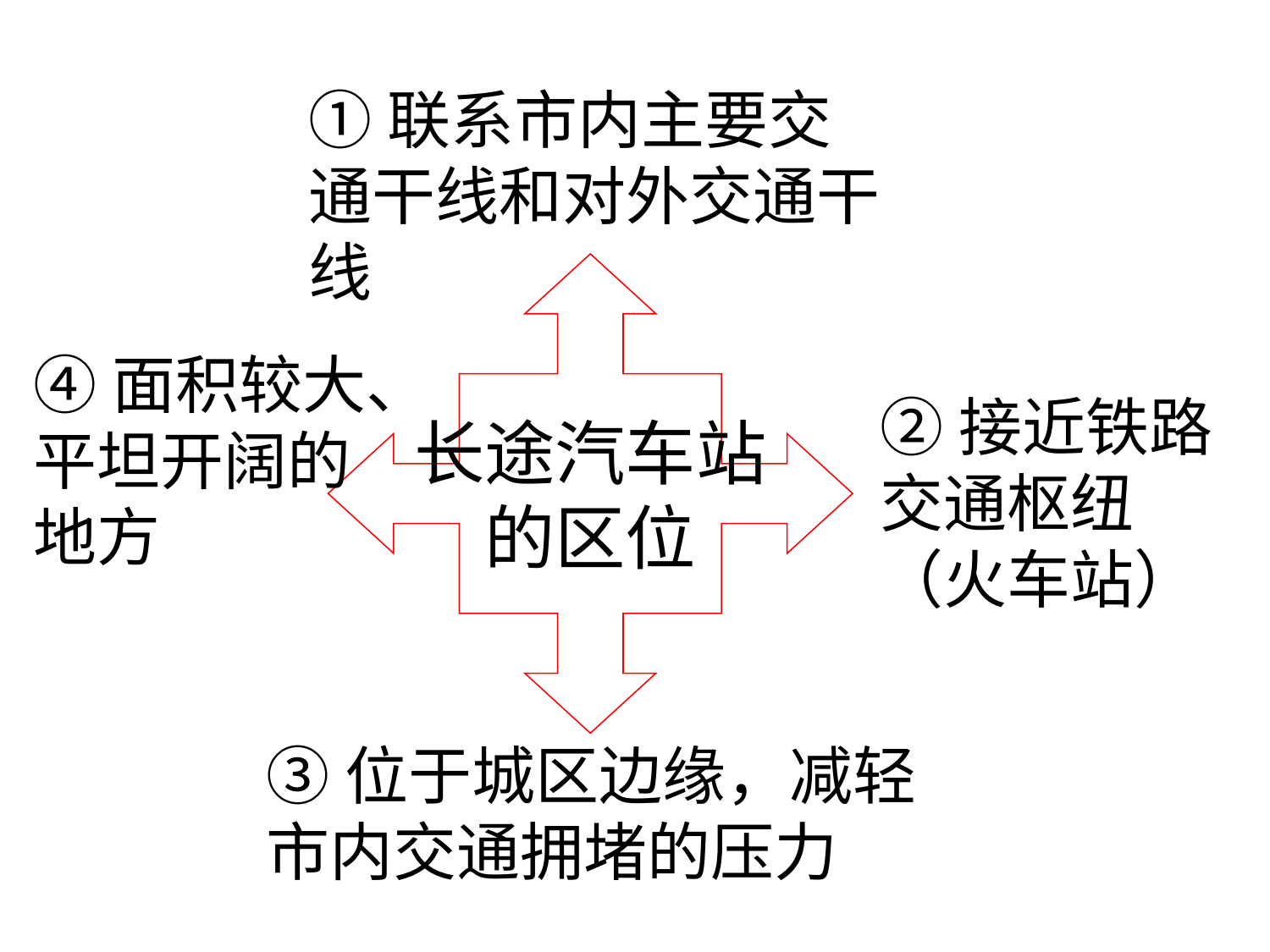

①联系市内主要交通干线和对外交通干线
长途汽车站
的区位
④面积较大、平坦开阔的地方
②接近铁路交通枢纽（火车站）
③位于城区边缘，减轻市内交通拥堵的压力